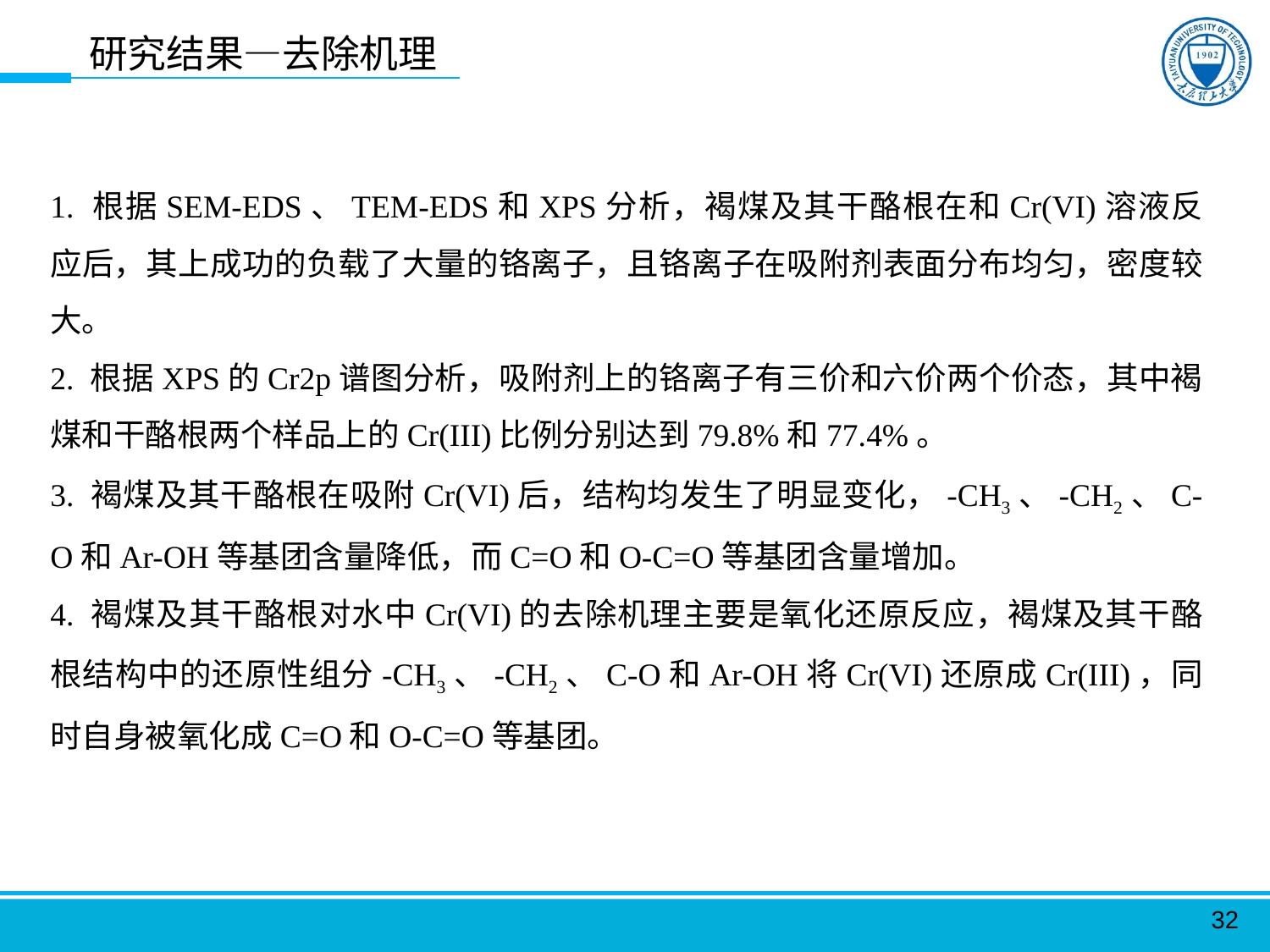

研究结果—去除机理

1. 根据SEM-EDS、TEM-EDS和XPS分析，褐煤及其干酪根在和Cr(VI)溶液反应后，其上成功的负载了大量的铬离子，且铬离子在吸附剂表面分布均匀，密度较大。
2. 根据XPS的Cr2p谱图分析，吸附剂上的铬离子有三价和六价两个价态，其中褐煤和干酪根两个样品上的Cr(III)比例分别达到79.8%和77.4%。
3. 褐煤及其干酪根在吸附Cr(VI)后，结构均发生了明显变化，-CH3、-CH2、C-O和Ar-OH等基团含量降低，而C=O和O-C=O等基团含量增加。
4. 褐煤及其干酪根对水中Cr(VI)的去除机理主要是氧化还原反应，褐煤及其干酪根结构中的还原性组分-CH3、-CH2、C-O和Ar-OH将Cr(VI)还原成Cr(III)，同时自身被氧化成C=O和O-C=O等基团。
32